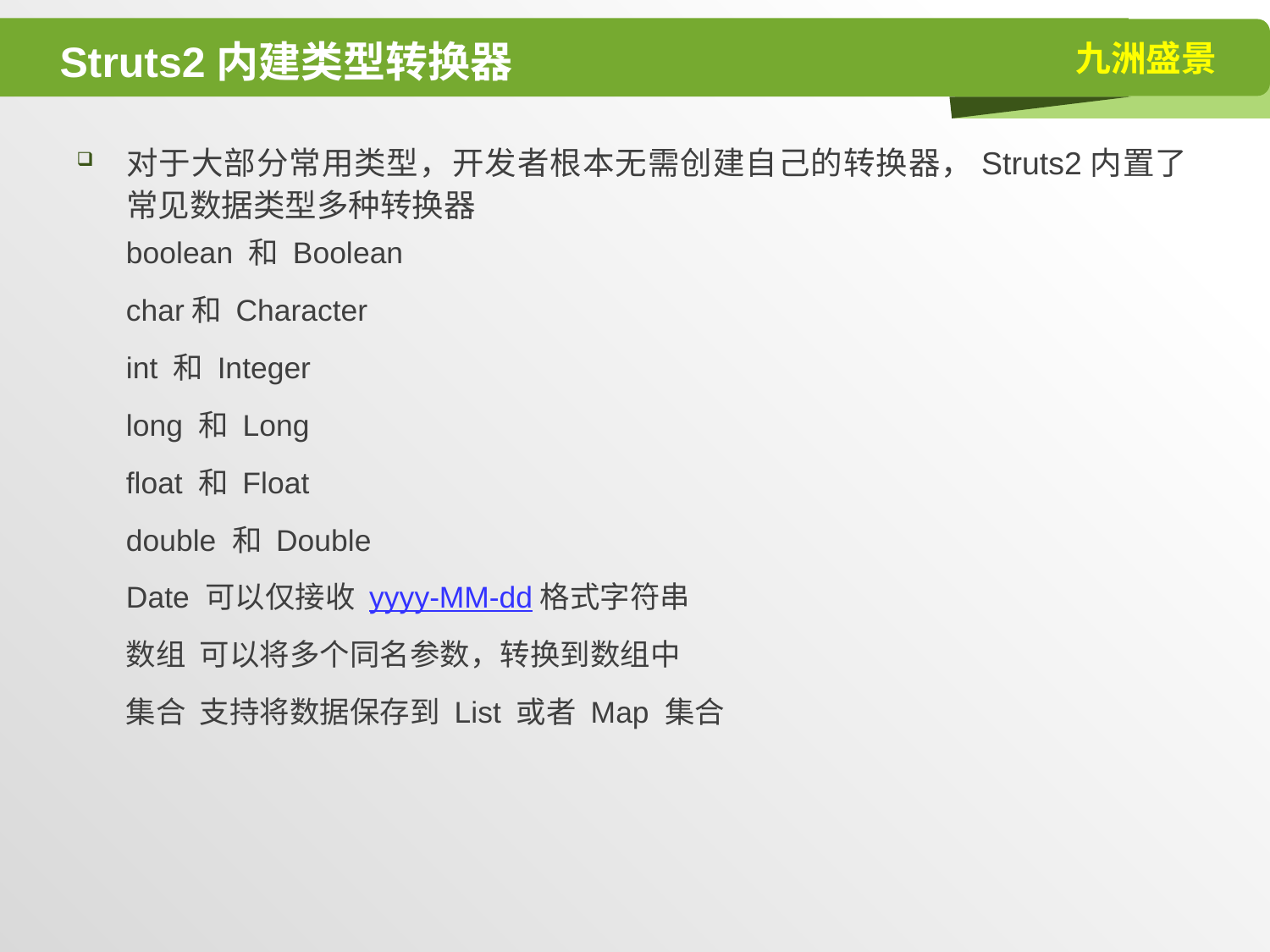

# Struts2内建类型转换器
对于大部分常用类型，开发者根本无需创建自己的转换器，Struts2内置了常见数据类型多种转换器
boolean 和 Boolean
char和 Character
int 和 Integer
long 和 Long
float 和 Float
double 和 Double
Date 可以仅接收 yyyy-MM-dd格式字符串
数组  可以将多个同名参数，转换到数组中
集合  支持将数据保存到 List 或者 Map 集合